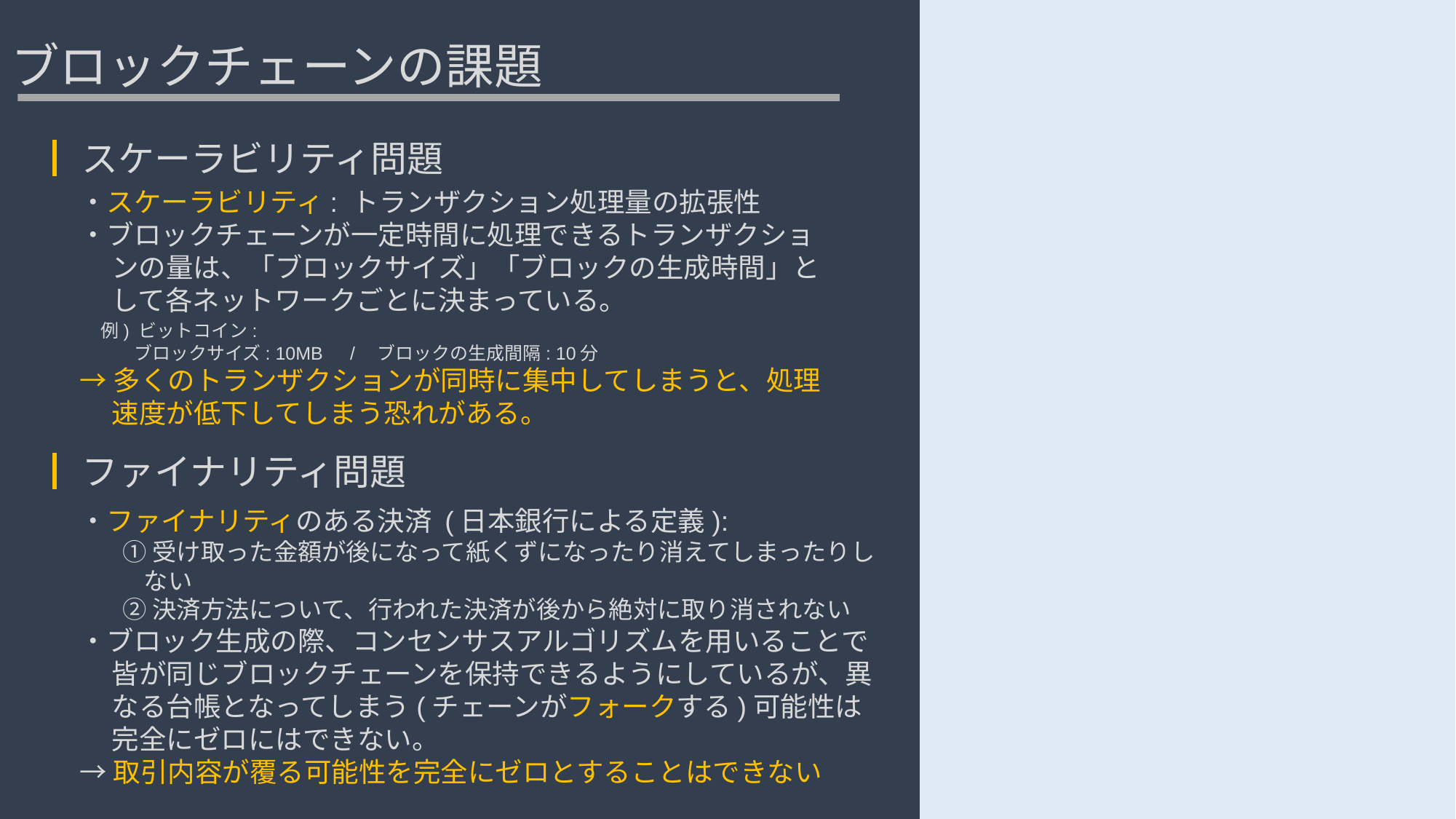

# ブロックチェーンの課題
┃スケーラビリティ問題
・スケーラビリティ: トランザクション処理量の拡張性
・ブロックチェーンが一定時間に処理できるトランザクションの量は、「ブロックサイズ」「ブロックの生成時間」として各ネットワークごとに決まっている。
　例) ビットコイン:
ブロックサイズ: 10MB　/　ブロックの生成間隔: 10分
→多くのトランザクションが同時に集中してしまうと、処理速度が低下してしまう恐れがある。
┃ファイナリティ問題
・ファイナリティのある決済 (日本銀行による定義):
①受け取った金額が後になって紙くずになったり消えてしまったりしない
②決済方法について、行われた決済が後から絶対に取り消されない
・ブロック生成の際、コンセンサスアルゴリズムを用いることで皆が同じブロックチェーンを保持できるようにしているが、異なる台帳となってしまう(チェーンがフォークする)可能性は完全にゼロにはできない。
→取引内容が覆る可能性を完全にゼロとすることはできない